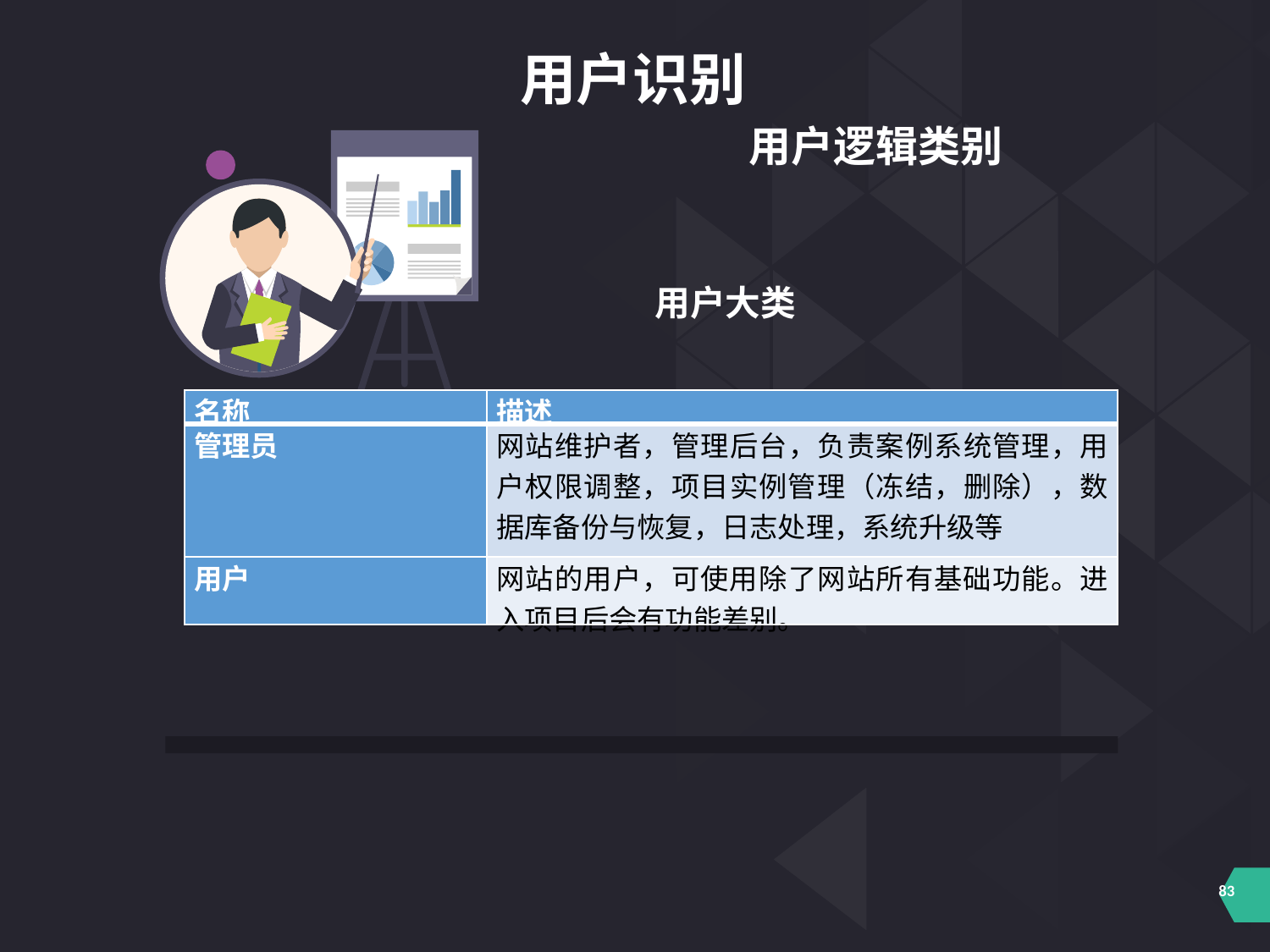

用户识别
用户逻辑类别

用户大类
| 名称 | 描述 |
| --- | --- |
| 管理员 | 网站维护者，管理后台，负责案例系统管理，用户权限调整，项目实例管理（冻结，删除），数据库备份与恢复，日志处理，系统升级等 |
| 用户 | 网站的用户，可使用除了网站所有基础功能。进入项目后会有功能差别。 |